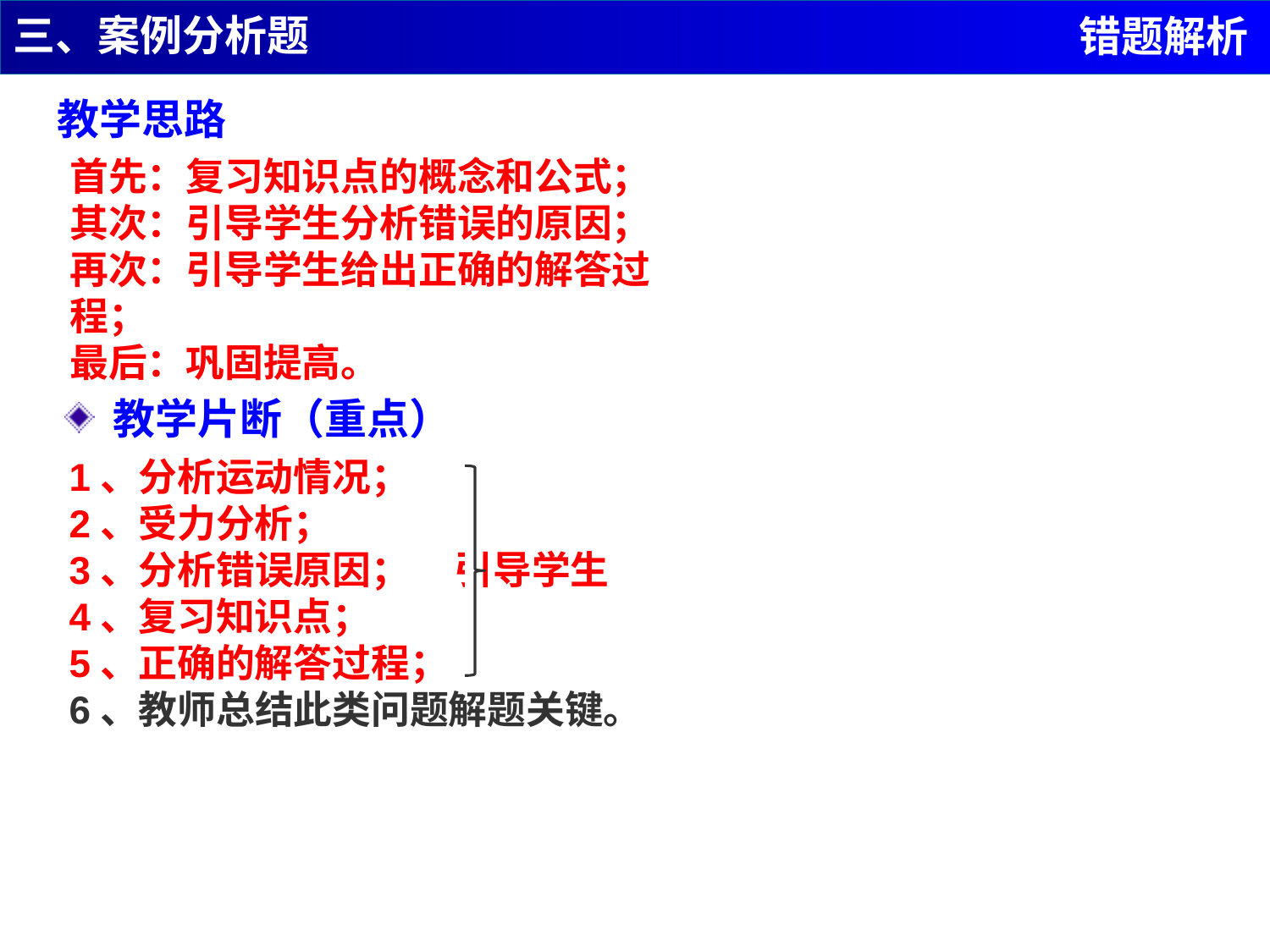

三、案例分析题
错题解析
教学思路
首先：复习知识点的概念和公式；
其次：引导学生分析错误的原因；
再次：引导学生给出正确的解答过程；
最后：巩固提高。
教学片断（重点）
1、分析运动情况；
2、受力分析；
3、分析错误原因；     引导学生
4、复习知识点；
5、正确的解答过程；
6、教师总结此类问题解题关键。